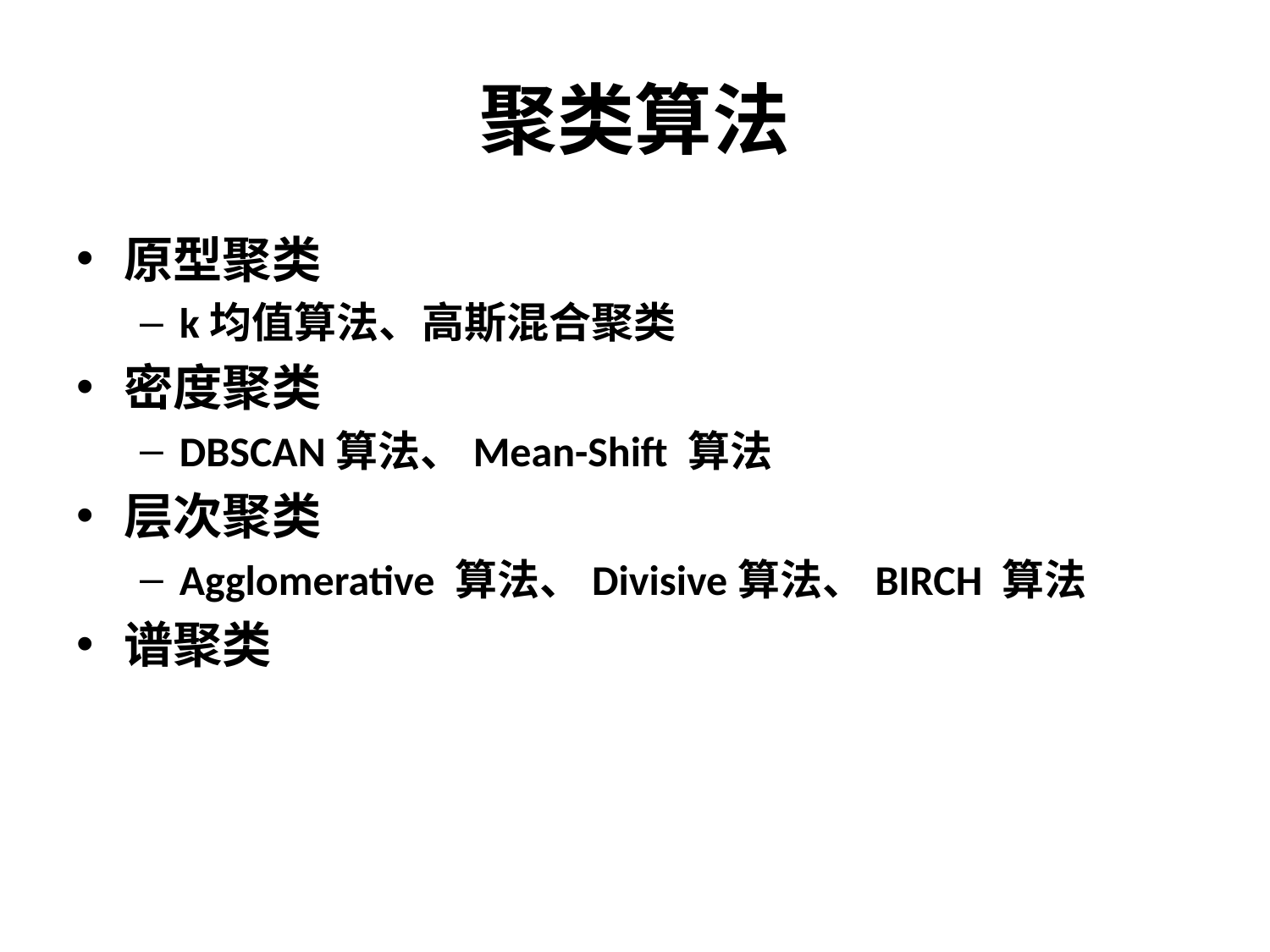

# 聚类算法
原型聚类
k均值算法、高斯混合聚类
密度聚类
DBSCAN算法、Mean-Shift 算法
层次聚类
Agglomerative 算法、Divisive算法、BIRCH 算法
谱聚类

5